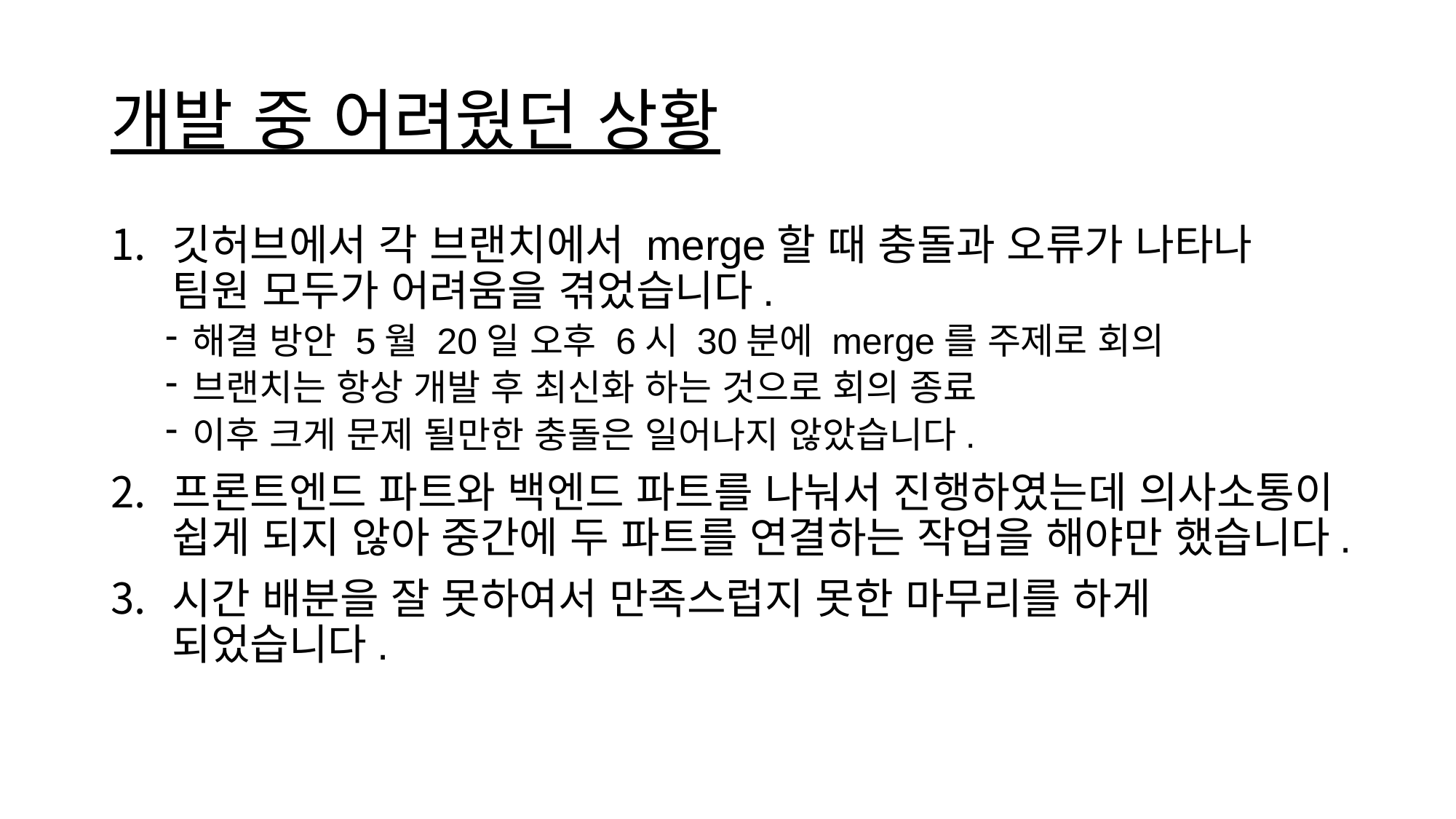

# 개발 중 어려웠던 상황
깃허브에서 각 브랜치에서 merge할 때 충돌과 오류가 나타나  팀원 모두가 어려움을 겪었습니다.
해결 방안 5월 20일 오후 6시 30분에 merge를 주제로 회의
브랜치는 항상 개발 후 최신화 하는 것으로 회의 종료
이후 크게 문제 될만한 충돌은 일어나지 않았습니다.
프론트엔드 파트와 백엔드 파트를 나눠서 진행하였는데 의사소통이 쉽게 되지 않아 중간에 두 파트를 연결하는 작업을 해야만 했습니다.
시간 배분을 잘 못하여서 만족스럽지 못한 마무리를 하게 되었습니다.